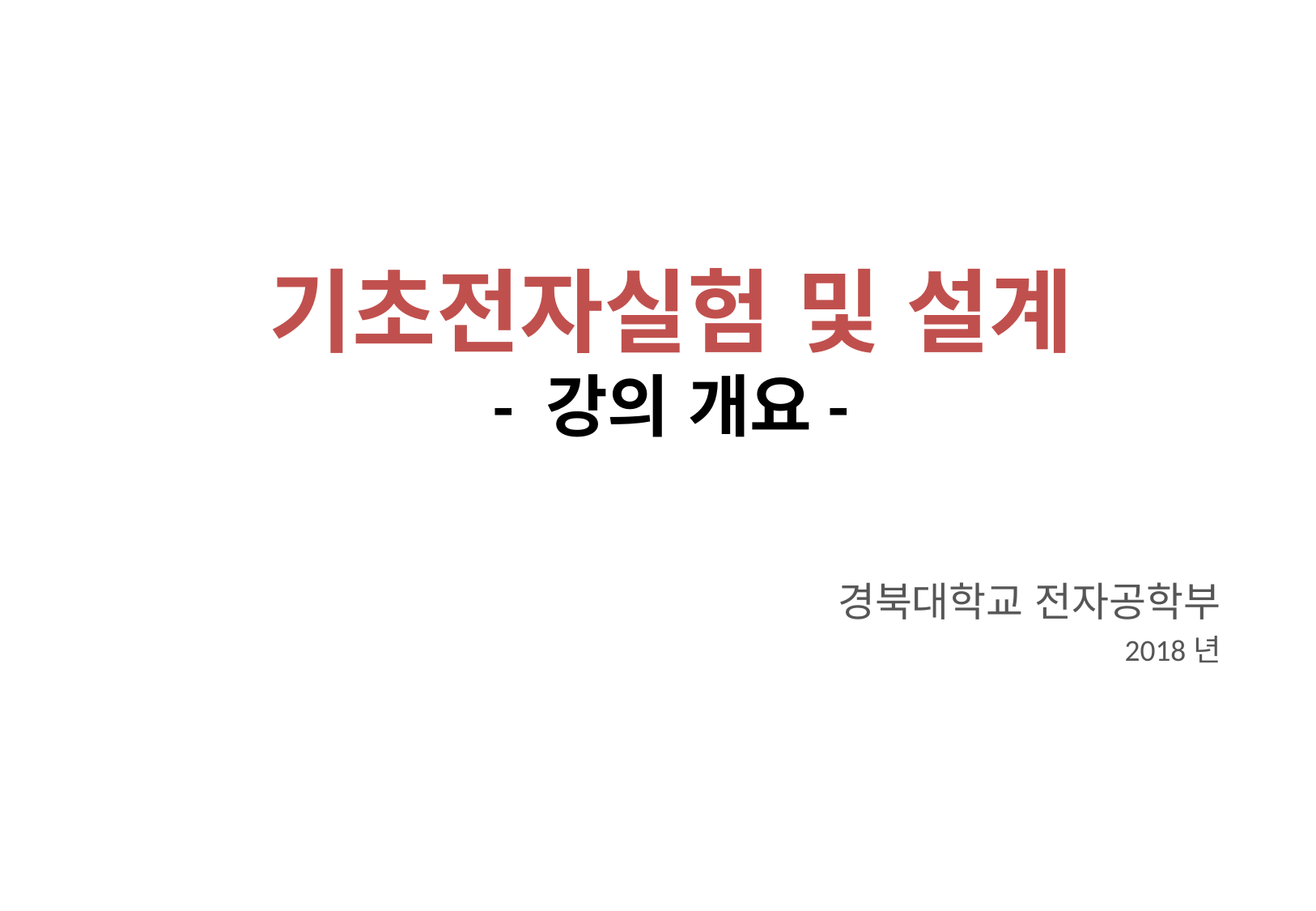

# 기초전자실험 및 설계 - 강의 개요-
경북대학교 전자공학부
2018년